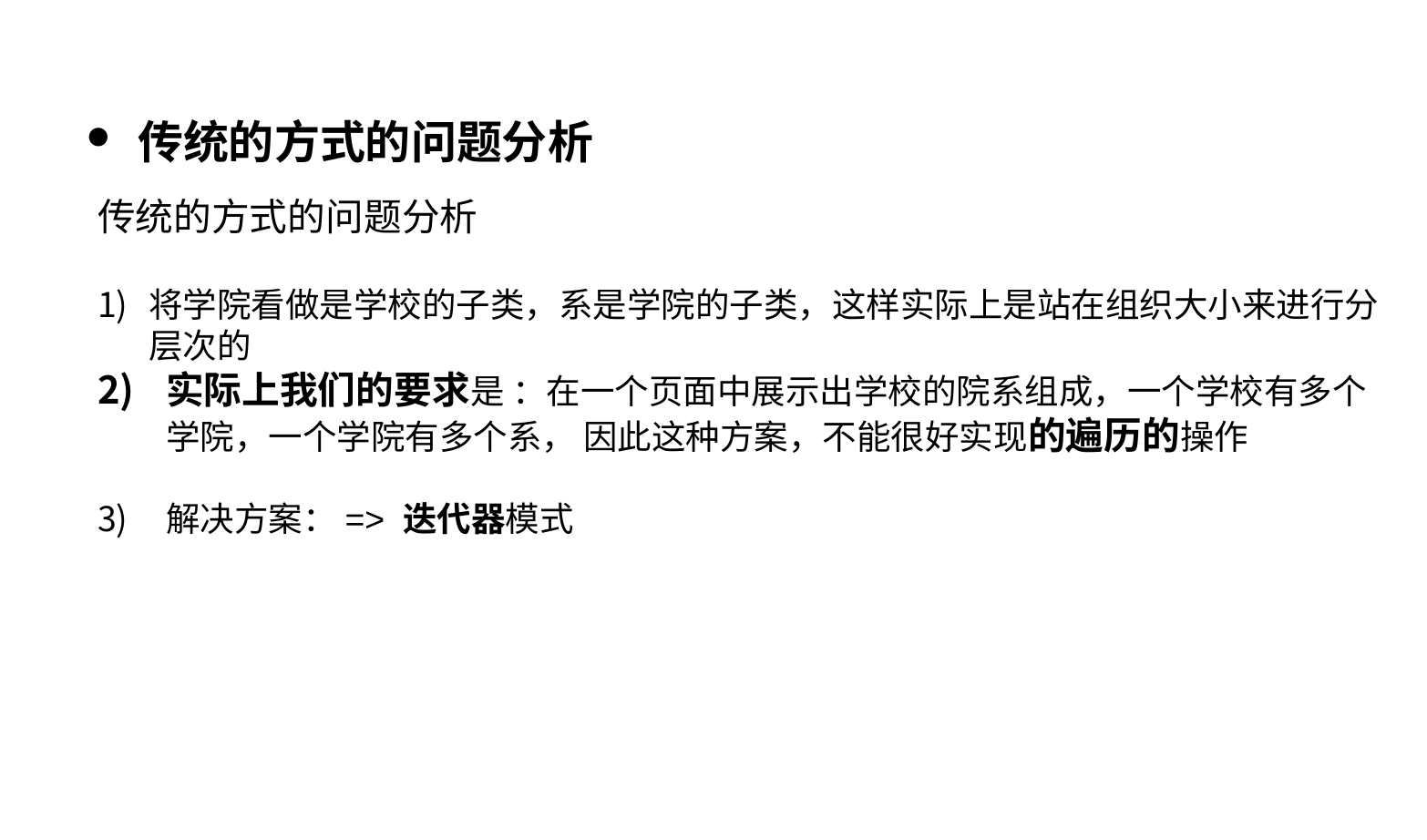

传统的方式的问题分析

传统的方式的问题分析

将学院看做是学校的子类，系是学院的子类，这样实际上是站在组织大小来进行分层次的
实际上我们的要求是 ：在一个页面中展示出学校的院系组成，一个学校有多个学院，一个学院有多个系， 因此这种方案，不能很好实现的遍历的操作

解决方案：=> 迭代器模式